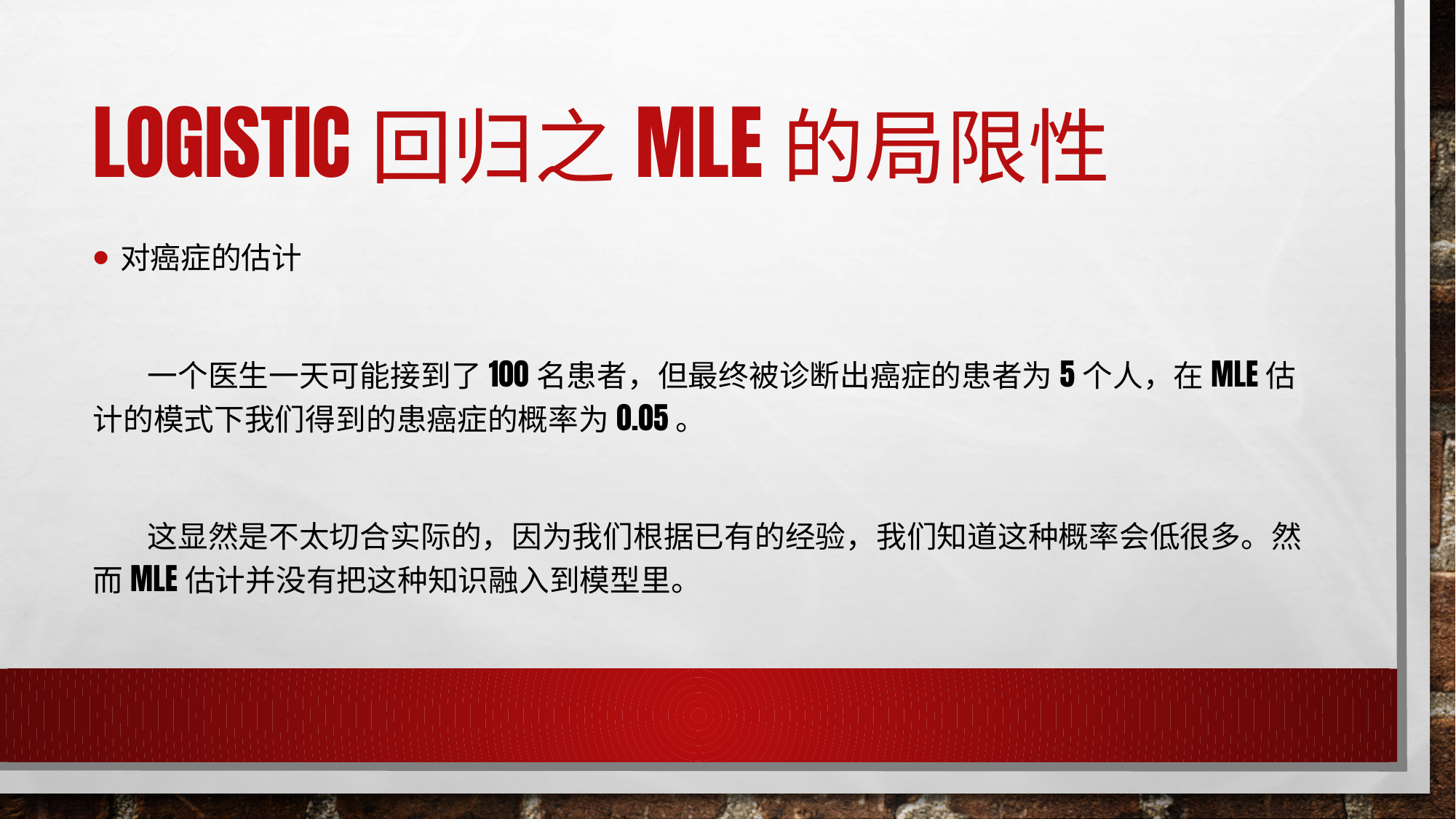

# logistic回归之MLE的局限性
对癌症的估计

一个医生一天可能接到了100名患者，但最终被诊断出癌症的患者为5个人，在MLE估计的模式下我们得到的患癌症的概率为0.05。

这显然是不太切合实际的，因为我们根据已有的经验，我们知道这种概率会低很多。然而MLE估计并没有把这种知识融入到模型里。